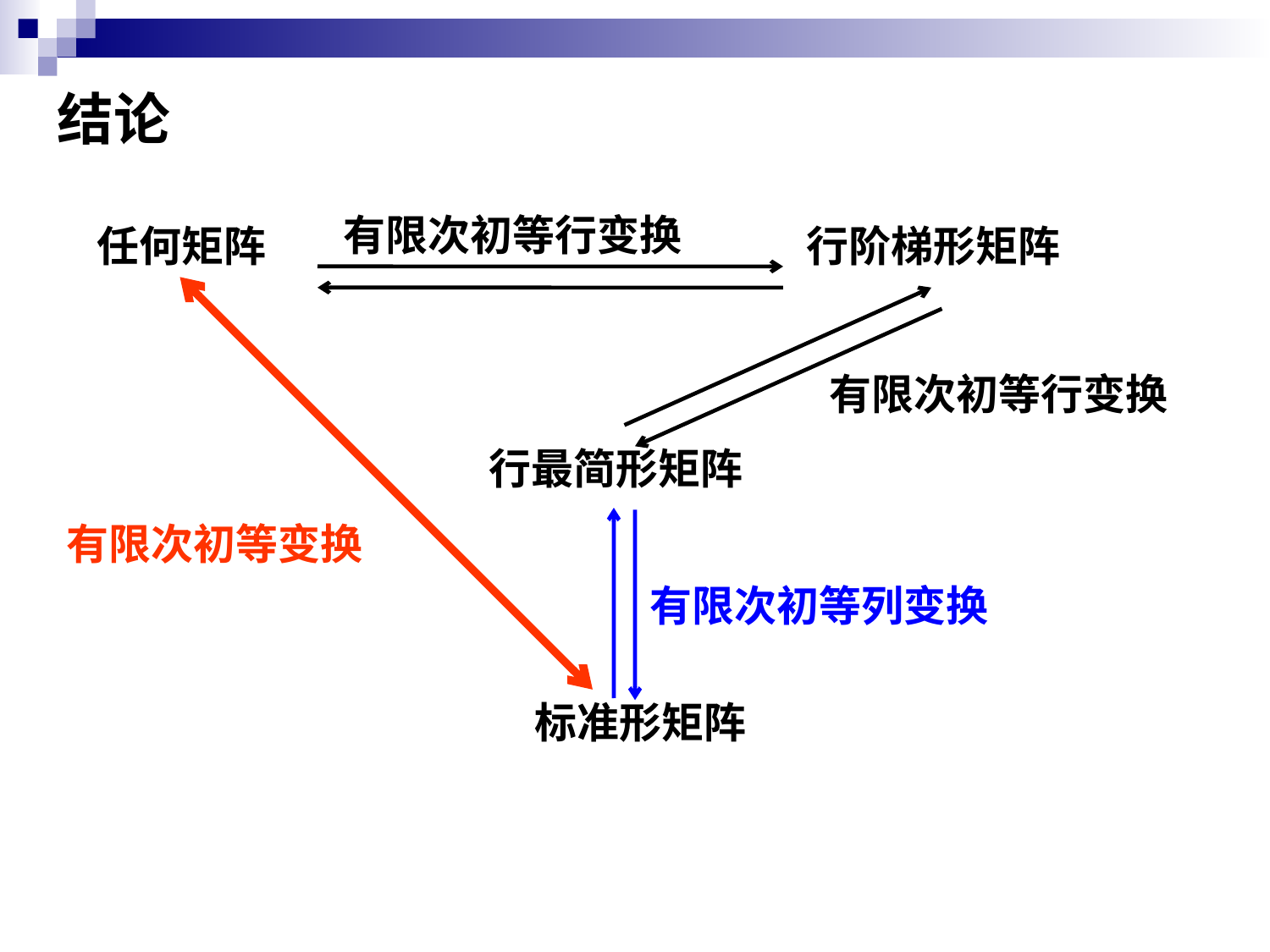

结论
有限次初等行变换

行阶梯形矩阵
任何矩阵

有限次初等变换

有限次初等行变换
行最简形矩阵

有限次初等列变换
标准形矩阵